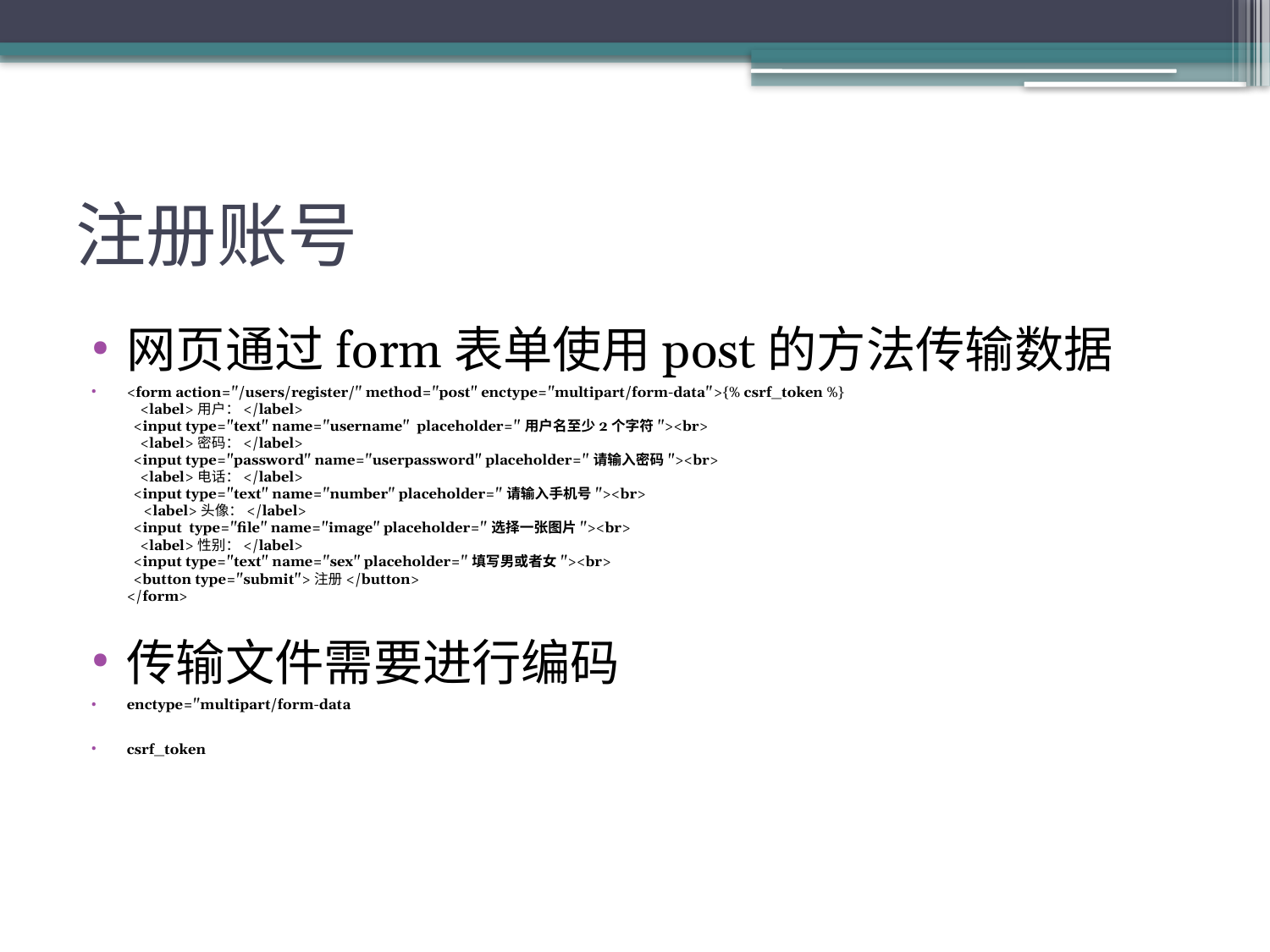

# 注册账号
网页通过form表单使用post的方法传输数据
<form action="/users/register/" method="post" enctype="multipart/form-data">{% csrf_token %}
    <label>用户：</label>
  <input type="text" name="username"  placeholder="用户名至少2个字符"><br>
    <label>密码：</label>
  <input type="password" name="userpassword" placeholder="请输入密码"><br>
    <label>电话：</label>
  <input type="text" name="number" placeholder="请输入手机号"><br>
     <label>头像：</label>
  <input  type="file" name="image" placeholder="选择一张图片"><br>
    <label>性别：</label>
  <input type="text" name="sex" placeholder="填写男或者女"><br>
  <button type="submit">注册</button>
</form>

传输文件需要进行编码
enctype="multipart/form-data

csrf_token